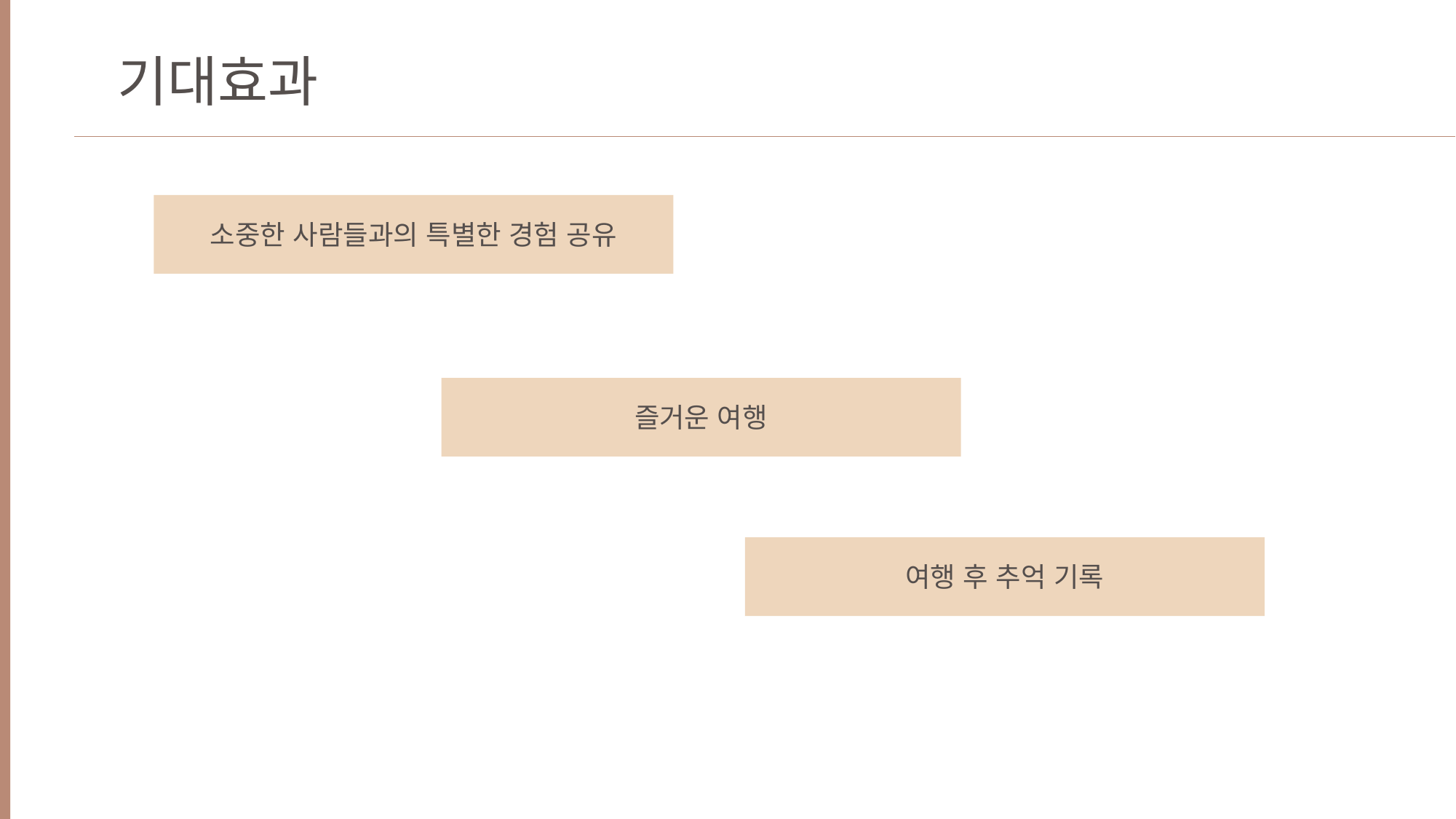

기대효과

소중한 사람들과의 특별한 경험 공유

즐거운 여행

여행 후 추억 기록